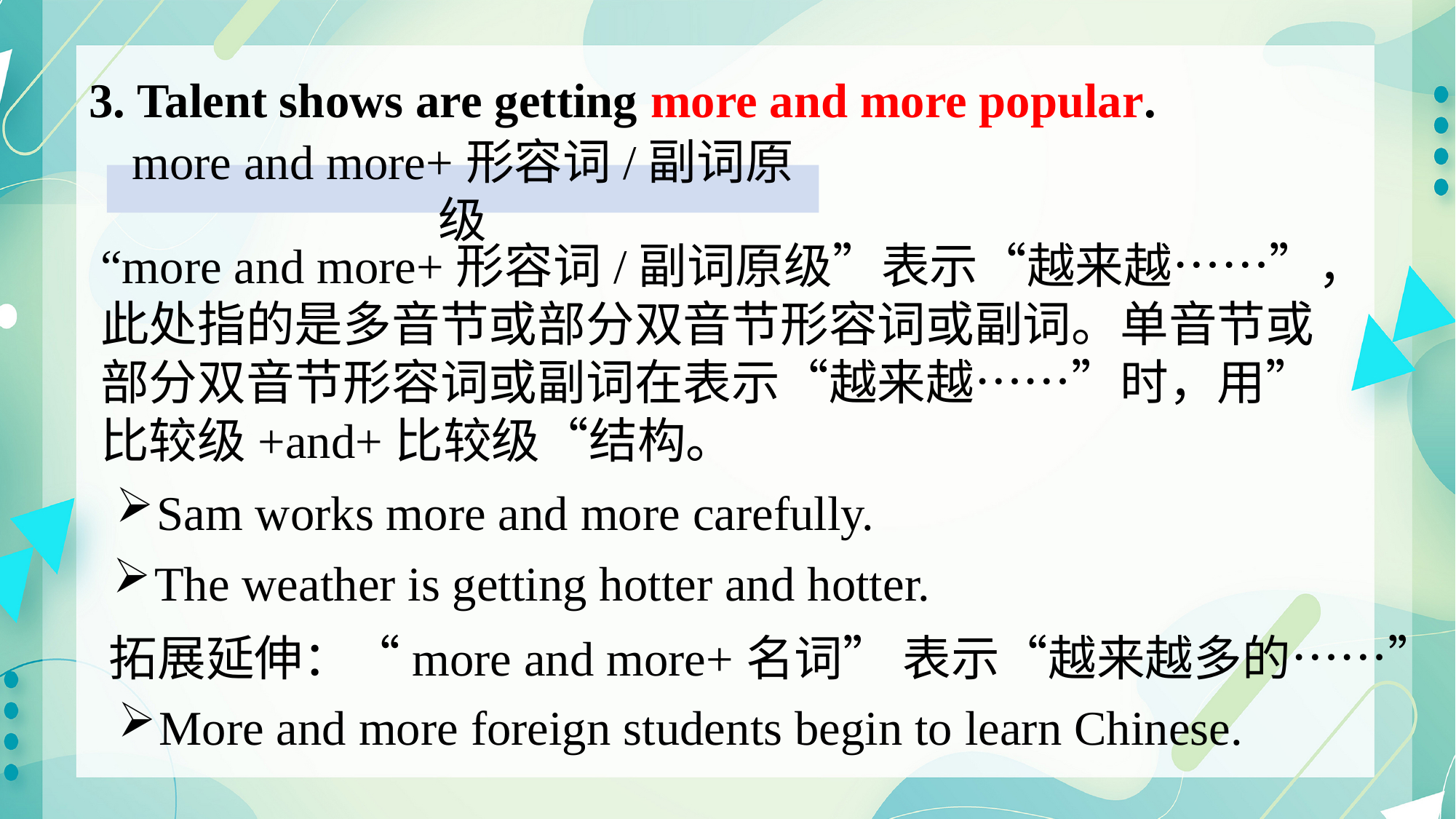

3. Talent shows are getting more and more popular.
more and more+形容词/副词原级
“more and more+形容词/副词原级”表示“越来越……”，此处指的是多音节或部分双音节形容词或副词。单音节或部分双音节形容词或副词在表示“越来越……”时，用”比较级+and+比较级“结构。
Sam works more and more carefully.
The weather is getting hotter and hotter.
拓展延伸：“more and more+名词” 表示“越来越多的……”
More and more foreign students begin to learn Chinese.